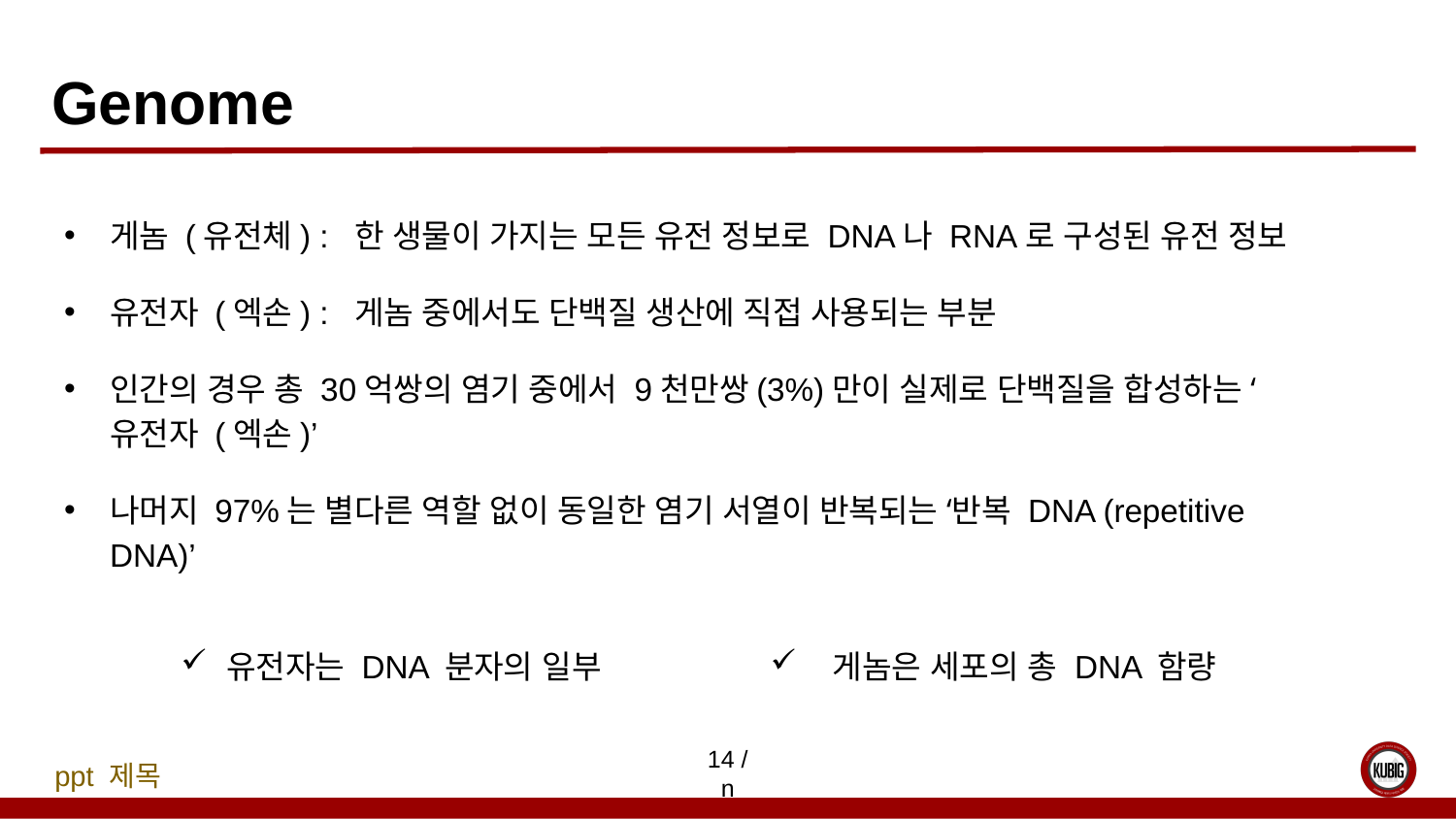

# Genome
게놈 (유전체) :  한 생물이 가지는 모든 유전 정보로 DNA나 RNA로 구성된 유전 정보
유전자 (엑손) :  게놈 중에서도 단백질 생산에 직접 사용되는 부분
인간의 경우 총 30억쌍의 염기 중에서 9천만쌍(3%)만이 실제로 단백질을 합성하는 ‘유전자 (엑손)’
나머지 97%는 별다른 역할 없이 동일한 염기 서열이 반복되는 ‘반복 DNA (repetitive DNA)’
유전자는 DNA 분자의 일부

 게놈은 세포의 총 DNA 함량
14 / n